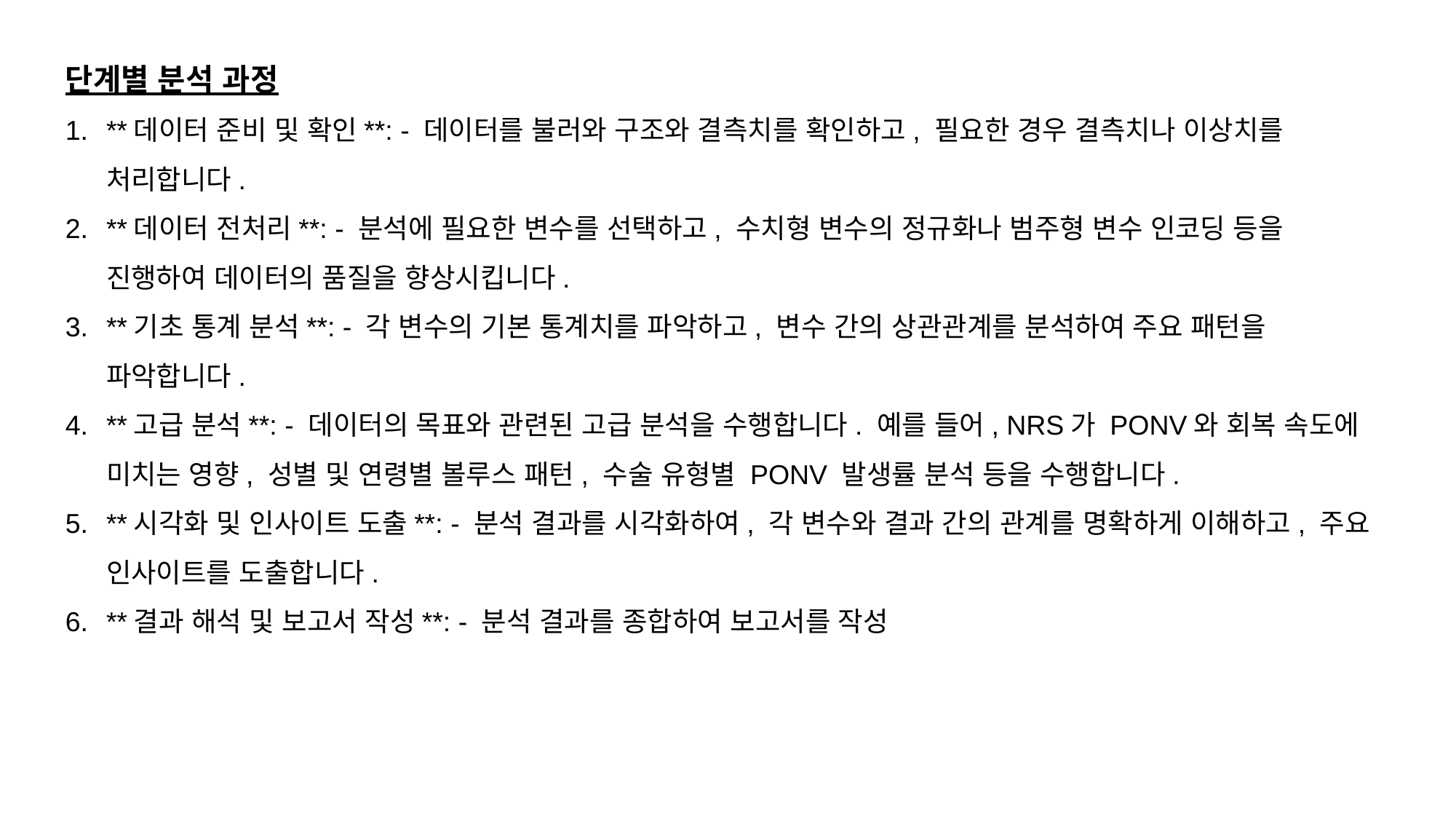

단계별 분석 과정
**데이터 준비 및 확인**: - 데이터를 불러와 구조와 결측치를 확인하고, 필요한 경우 결측치나 이상치를 처리합니다.
**데이터 전처리**: - 분석에 필요한 변수를 선택하고, 수치형 변수의 정규화나 범주형 변수 인코딩 등을 진행하여 데이터의 품질을 향상시킵니다.
**기초 통계 분석**: - 각 변수의 기본 통계치를 파악하고, 변수 간의 상관관계를 분석하여 주요 패턴을 파악합니다.
**고급 분석**: - 데이터의 목표와 관련된 고급 분석을 수행합니다. 예를 들어, NRS가 PONV와 회복 속도에 미치는 영향, 성별 및 연령별 볼루스 패턴, 수술 유형별 PONV 발생률 분석 등을 수행합니다.
**시각화 및 인사이트 도출**: - 분석 결과를 시각화하여, 각 변수와 결과 간의 관계를 명확하게 이해하고, 주요 인사이트를 도출합니다.
**결과 해석 및 보고서 작성**: - 분석 결과를 종합하여 보고서를 작성